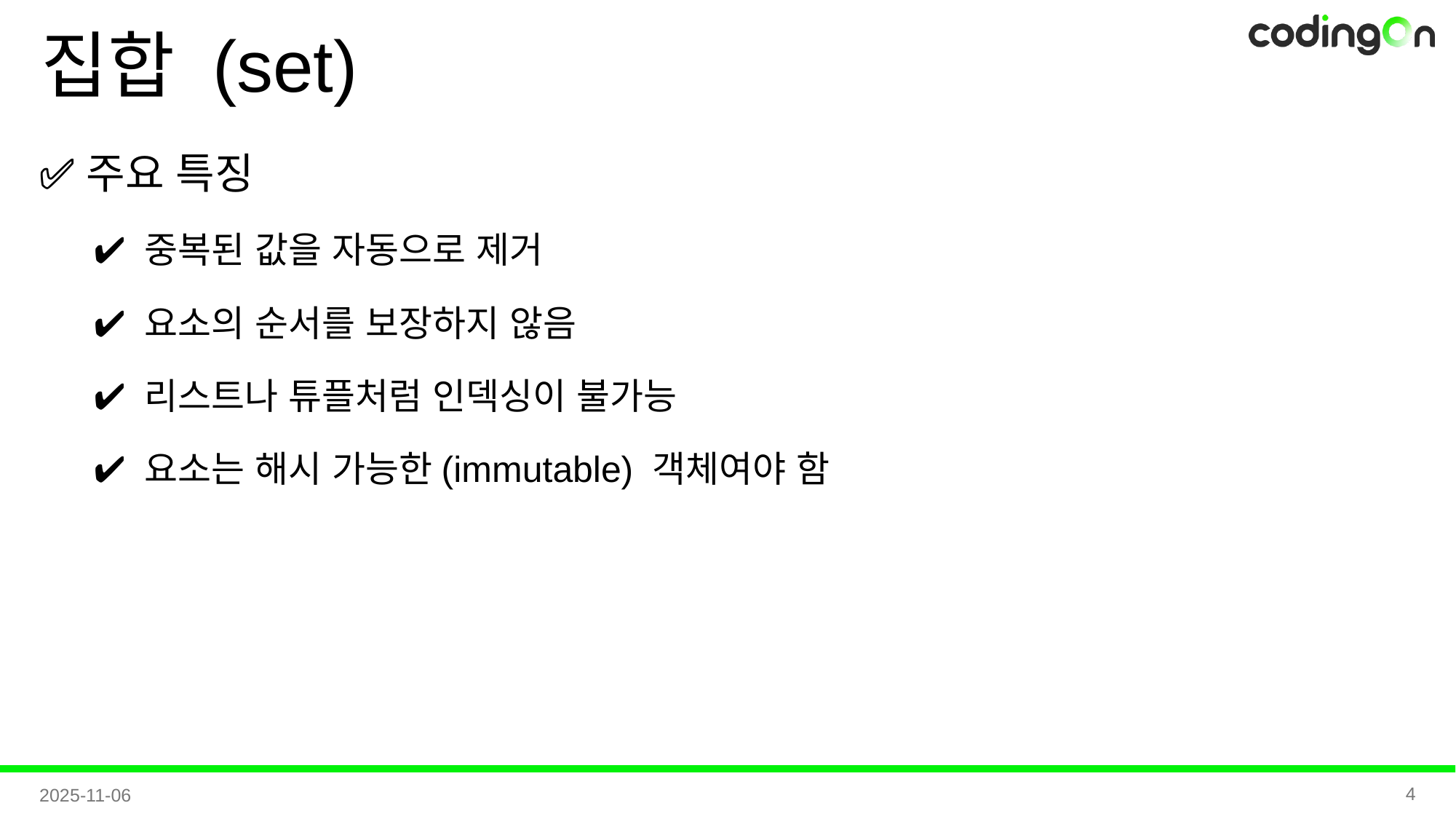

# 집합 (set)
✅주요 특징
✔️ 중복된 값을 자동으로 제거
✔️ 요소의 순서를 보장하지 않음
✔️ 리스트나 튜플처럼 인덱싱이 불가능
✔️ 요소는 해시 가능한(immutable) 객체여야 함
4
2025-11-06